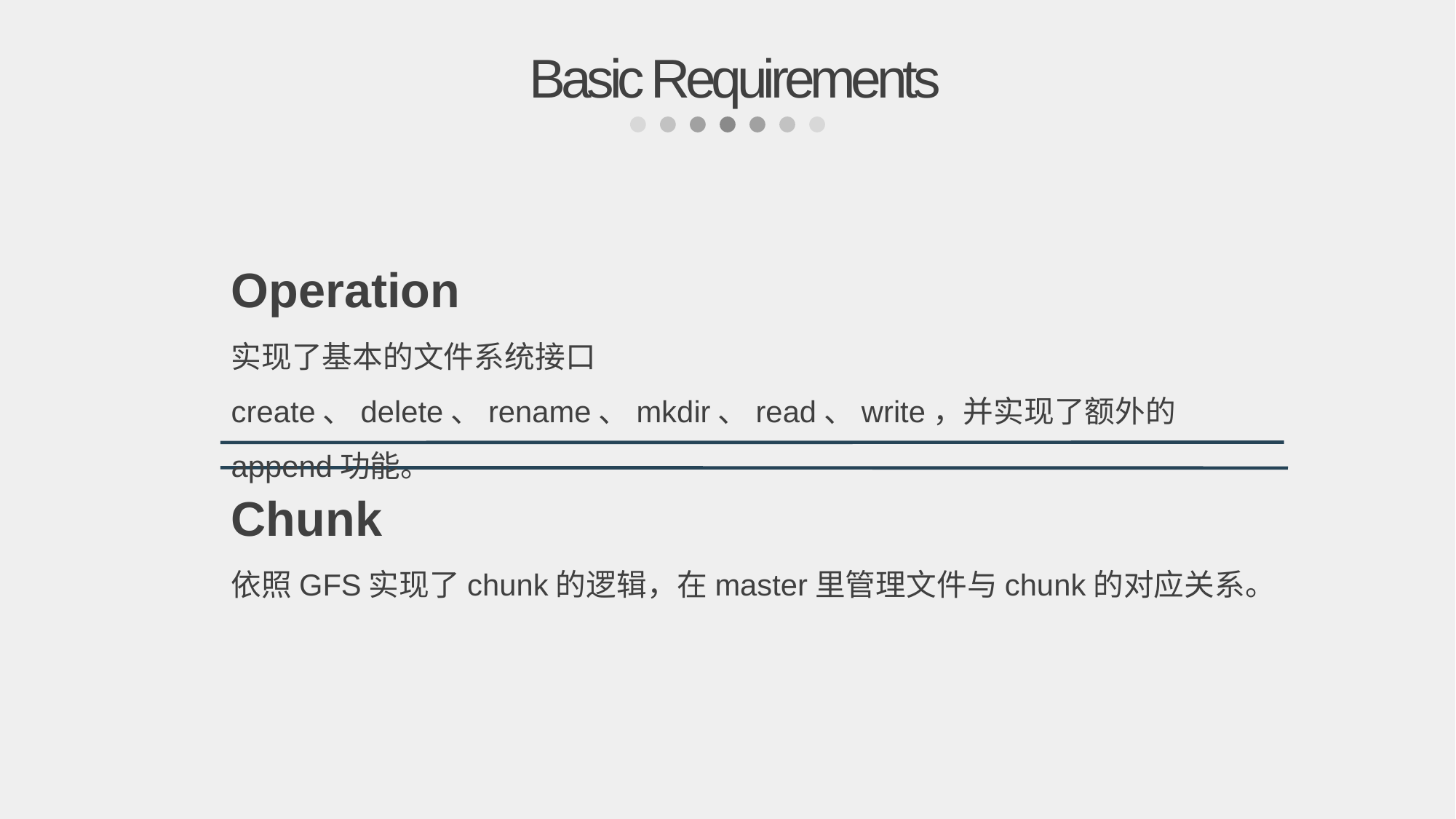

Basic Requirements
Operation
实现了基本的文件系统接口create、delete、rename、mkdir、read、write，并实现了额外的append功能。
Chunk
依照GFS实现了chunk的逻辑，在master里管理文件与chunk的对应关系。